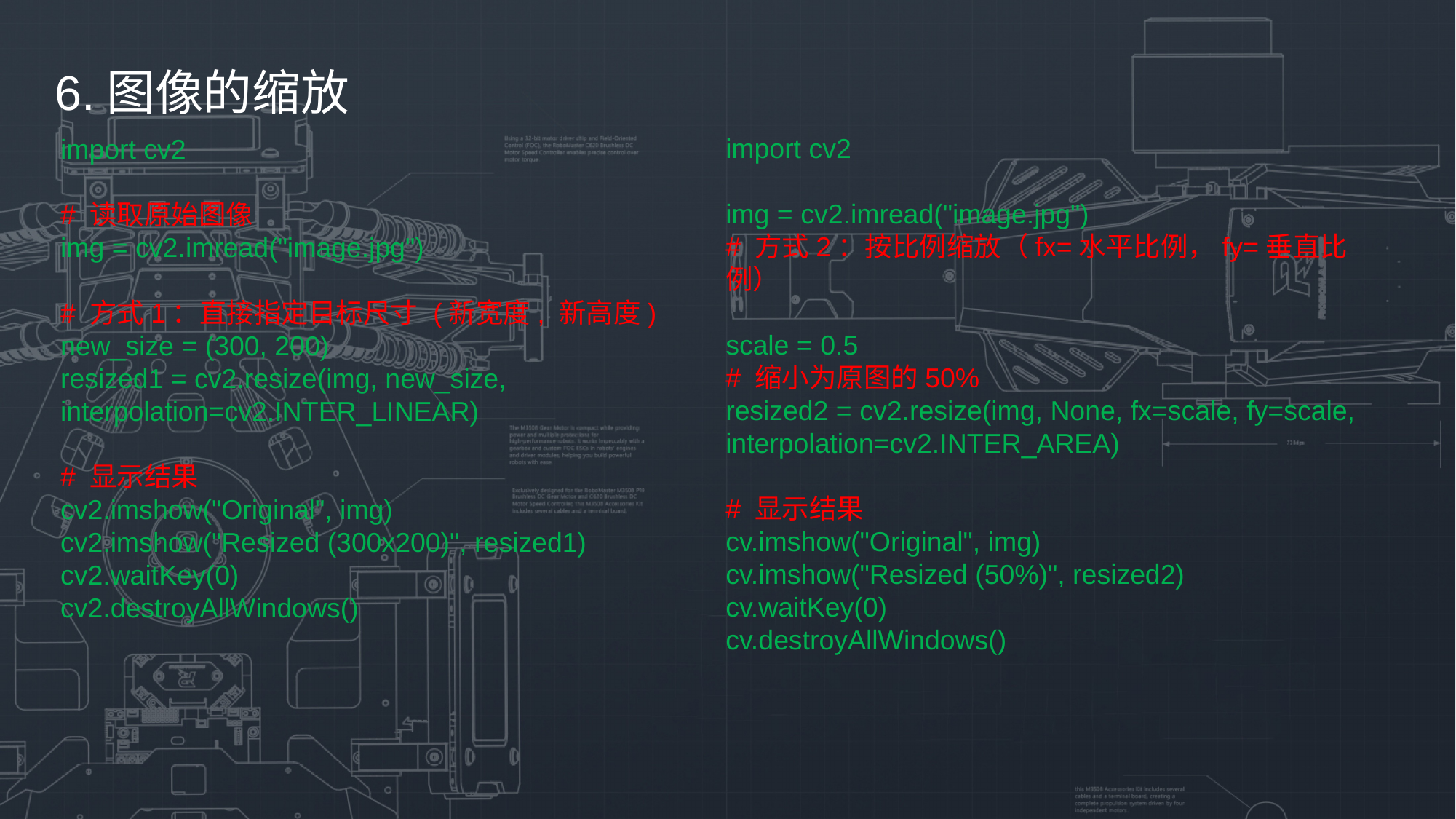

6.图像的缩放
import cv2

# 读取原始图像
img = cv2.imread("image.jpg")

# 方式1：直接指定目标尺寸 (新宽度, 新高度)
new_size = (300, 200)
resized1 = cv2.resize(img, new_size,              interpolation=cv2.INTER_LINEAR)

# 显示结果
cv2.imshow("Original", img)
cv2.imshow("Resized (300x200)", resized1)
cv2.waitKey(0)
cv2.destroyAllWindows()
import cv2

img = cv2.imread("image.jpg")
# 方式2：按比例缩放（fx=水平比例，fy=垂直比例）

scale = 0.5
# 缩小为原图的50%
resized2 = cv2.resize(img, None, fx=scale, fy=scale, interpolation=cv2.INTER_AREA)

# 显示结果
cv.imshow("Original", img)
cv.imshow("Resized (50%)", resized2)
cv.waitKey(0)
cv.destroyAllWindows()